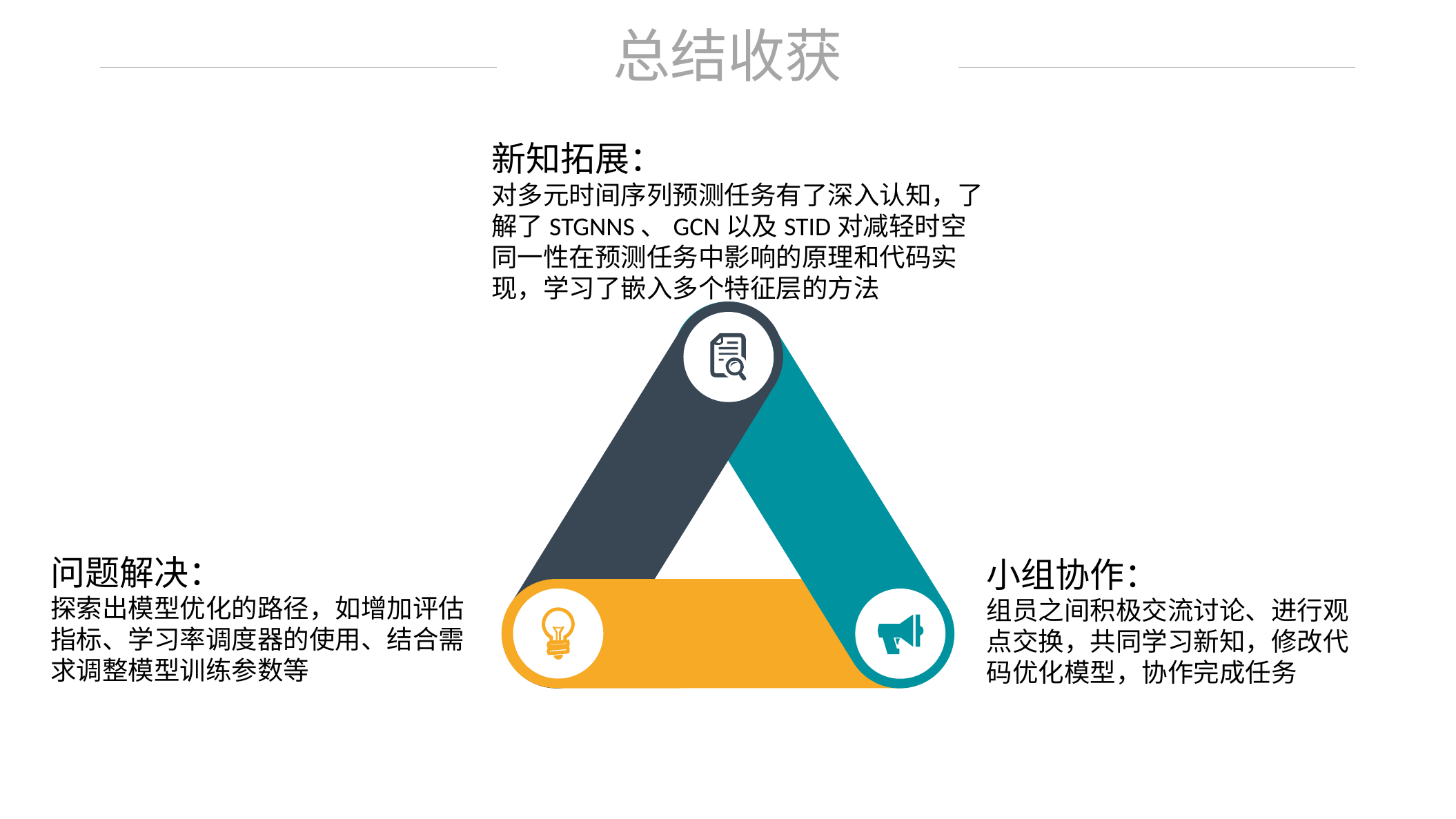

总结收获
新知拓展：
对多元时间序列预测任务有了深入认知，了解了STGNNS、GCN以及STID对减轻时空同一性在预测任务中影响的原理和代码实现，学习了嵌入多个特征层的方法

问题解决：
探索出模型优化的路径，如增加评估指标、学习率调度器的使用、结合需求调整模型训练参数等
小组协作：
组员之间积极交流讨论、进行观点交换，共同学习新知，修改代码优化模型，协作完成任务